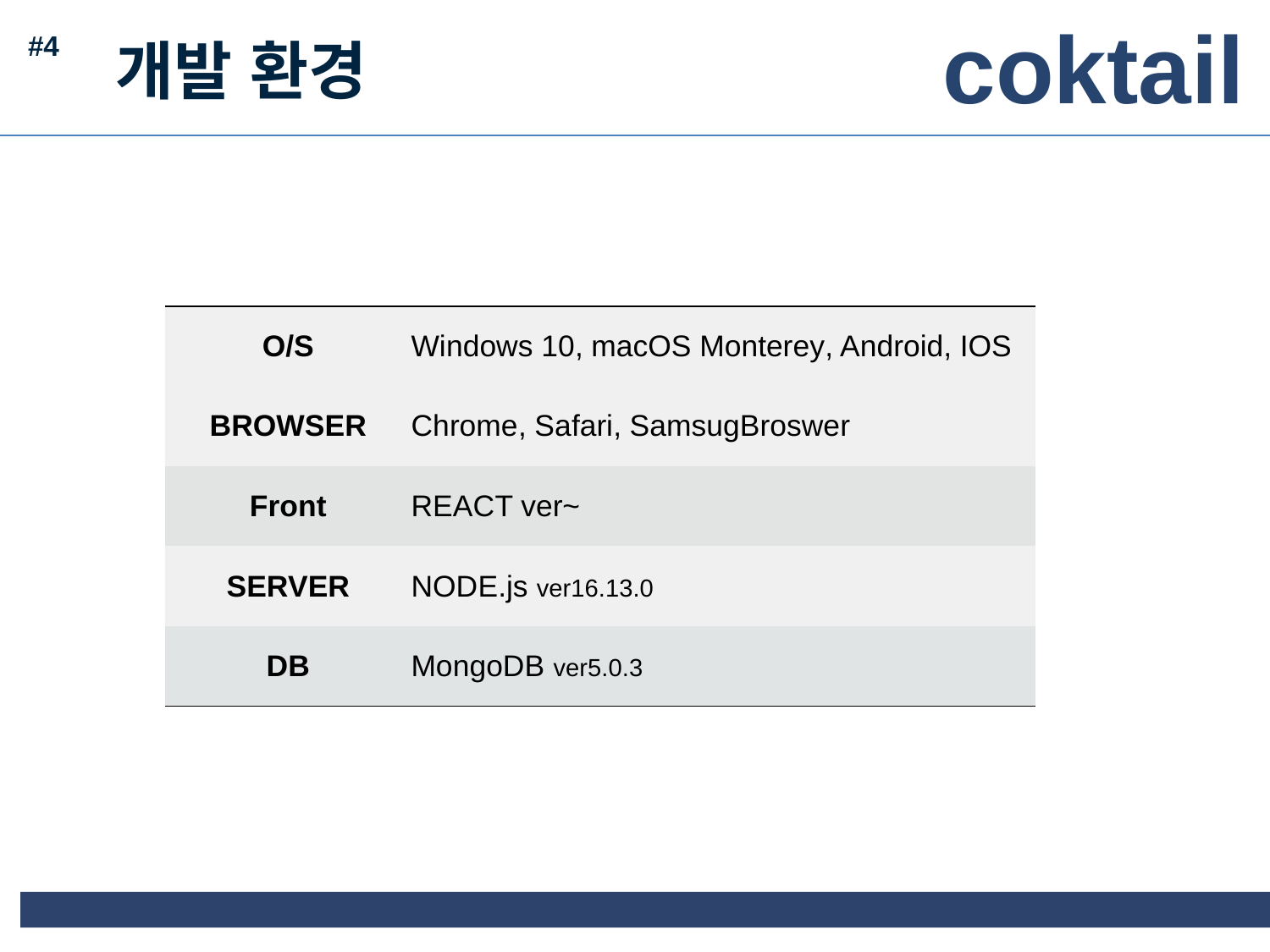

coktail
#4
개발 환경

| O/S | Windows 10, macOS Monterey, Android, IOS |
| --- | --- |
| BROWSER | Chrome, Safari, SamsugBroswer |
| Front | REACT ver~ |
| SERVER | NODE.js ver16.13.0 |
| DB | MongoDB ver5.0.3 |